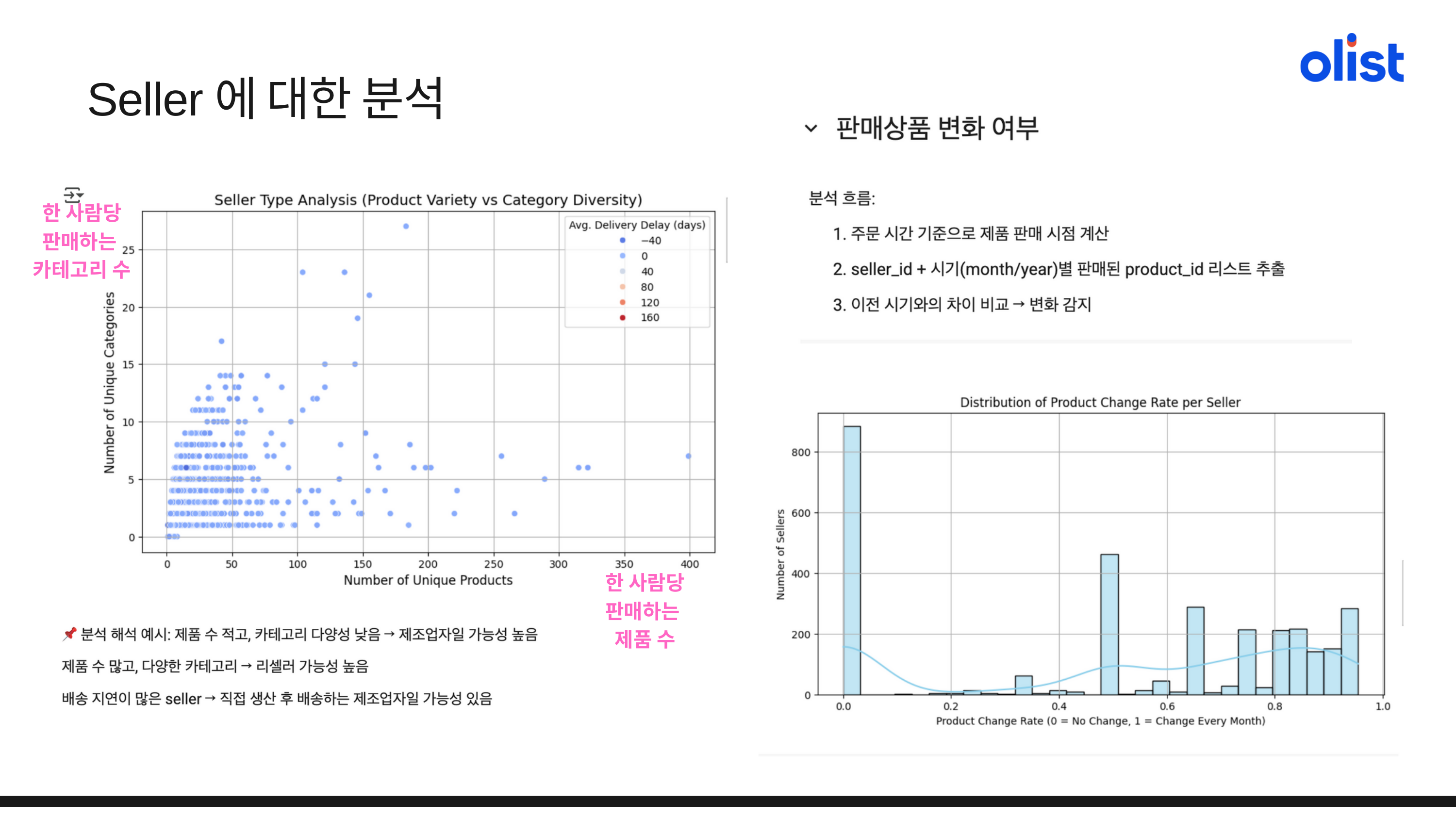

Seller에 대한 분석

한 사람당 판매하는
카테고리 수

한 사람당 판매하는
제품 수